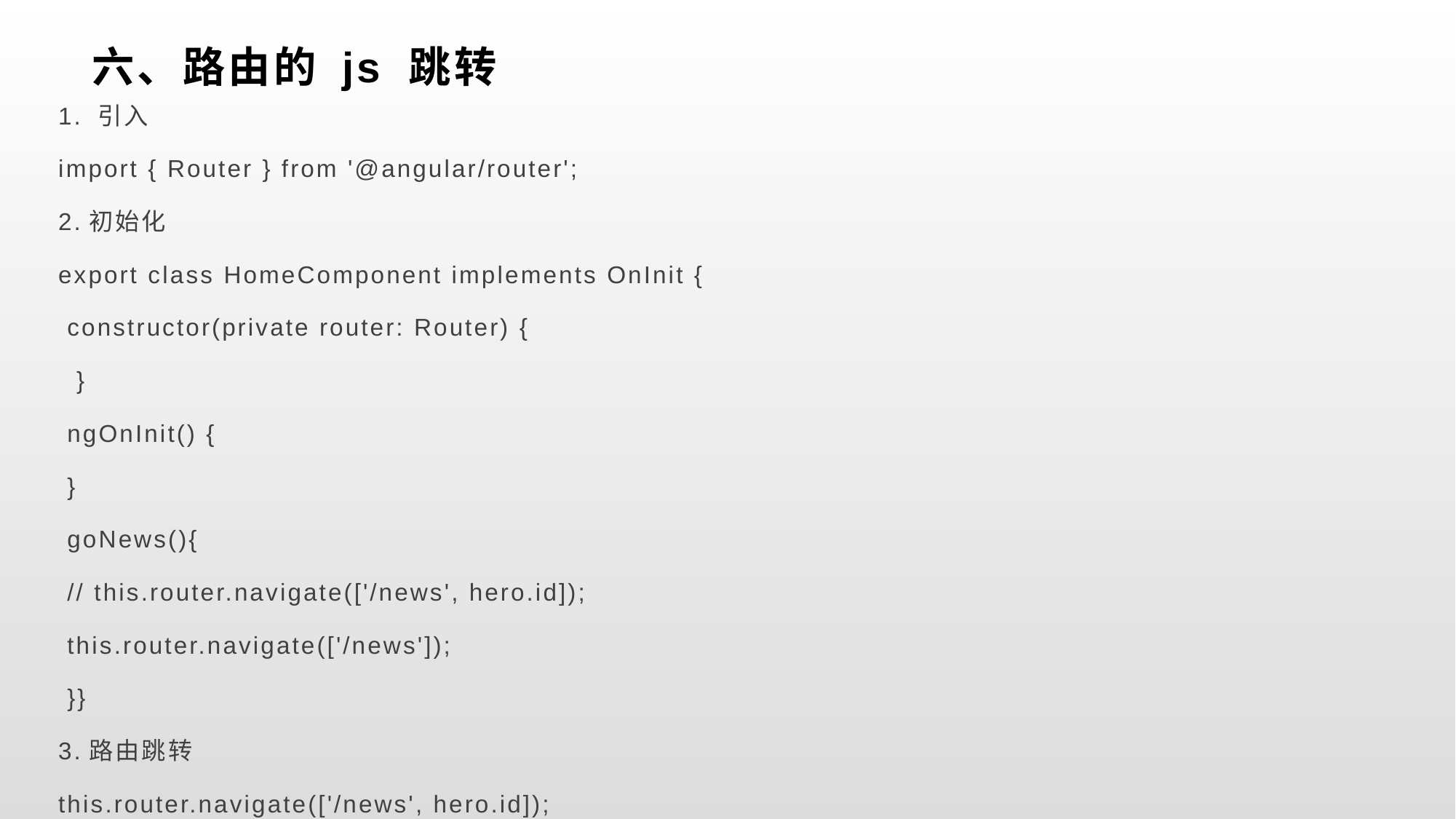

# 六、路由的 js 跳转
1. 引入
import { Router } from '@angular/router';
2.初始化
export class HomeComponent implements OnInit {
 constructor(private router: Router) {
  }
 ngOnInit() {
 }
 goNews(){
 // this.router.navigate(['/news', hero.id]);
 this.router.navigate(['/news']);
 }}
3.路由跳转
this.router.navigate(['/news', hero.id]);